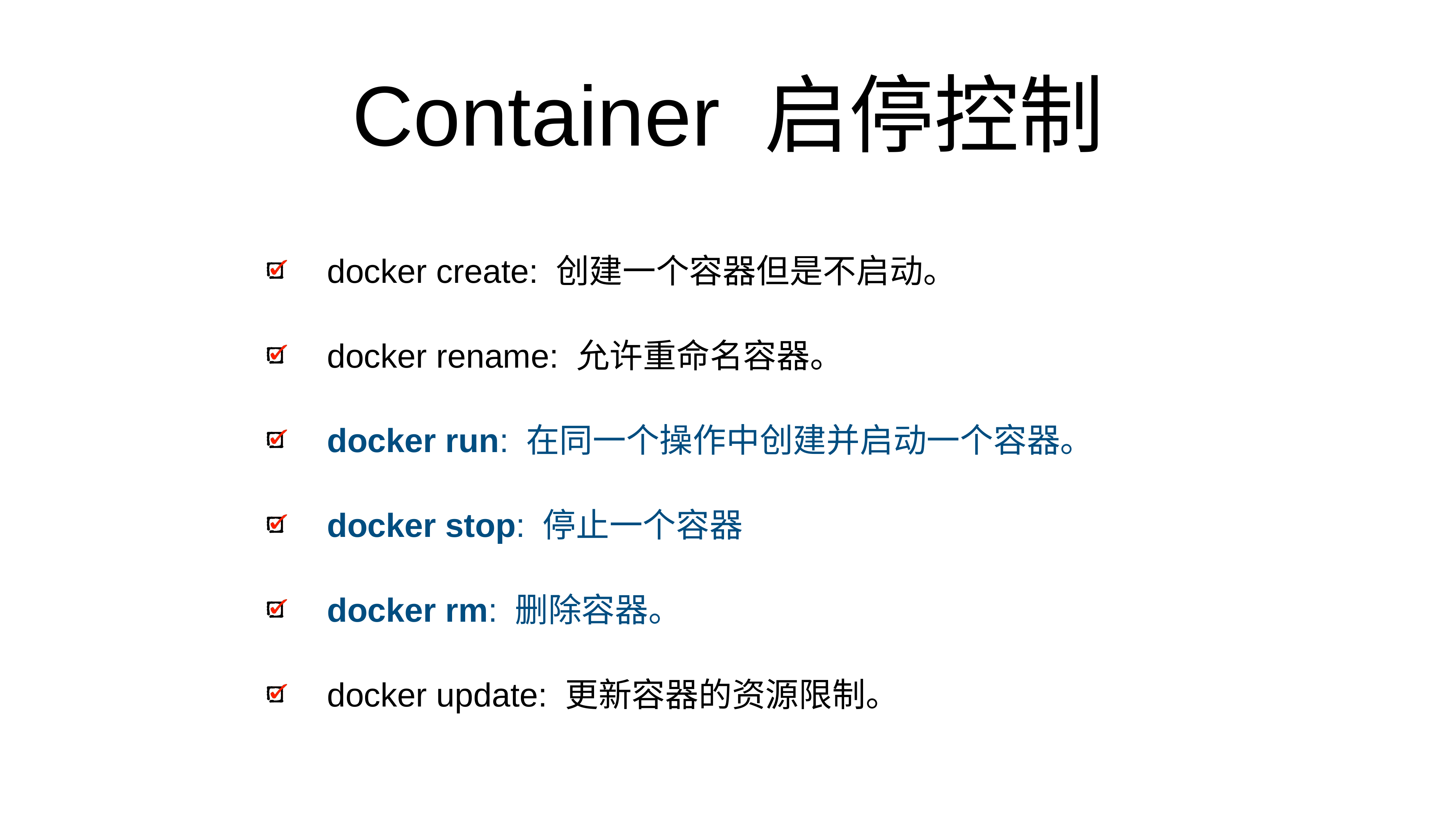

# Container 启停控制
docker create: 创建一个容器但是不启动。
docker rename: 允许重命名容器。
docker run: 在同一个操作中创建并启动一个容器。
docker stop: 停止一个容器
docker rm: 删除容器。
docker update: 更新容器的资源限制。